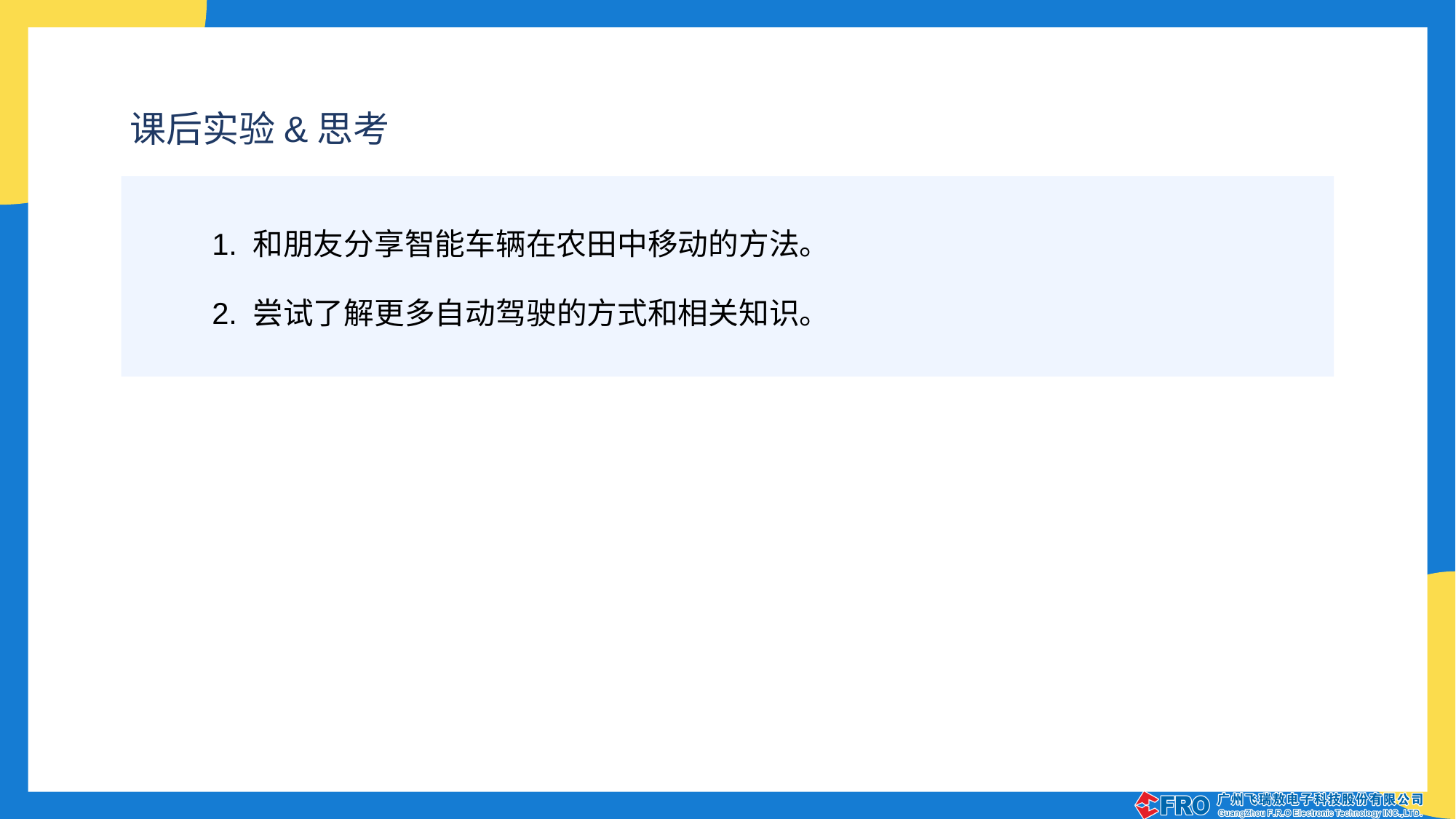

课后实验&思考
1. 和朋友分享智能车辆在农田中移动的方法。
2. 尝试了解更多自动驾驶的方式和相关知识。